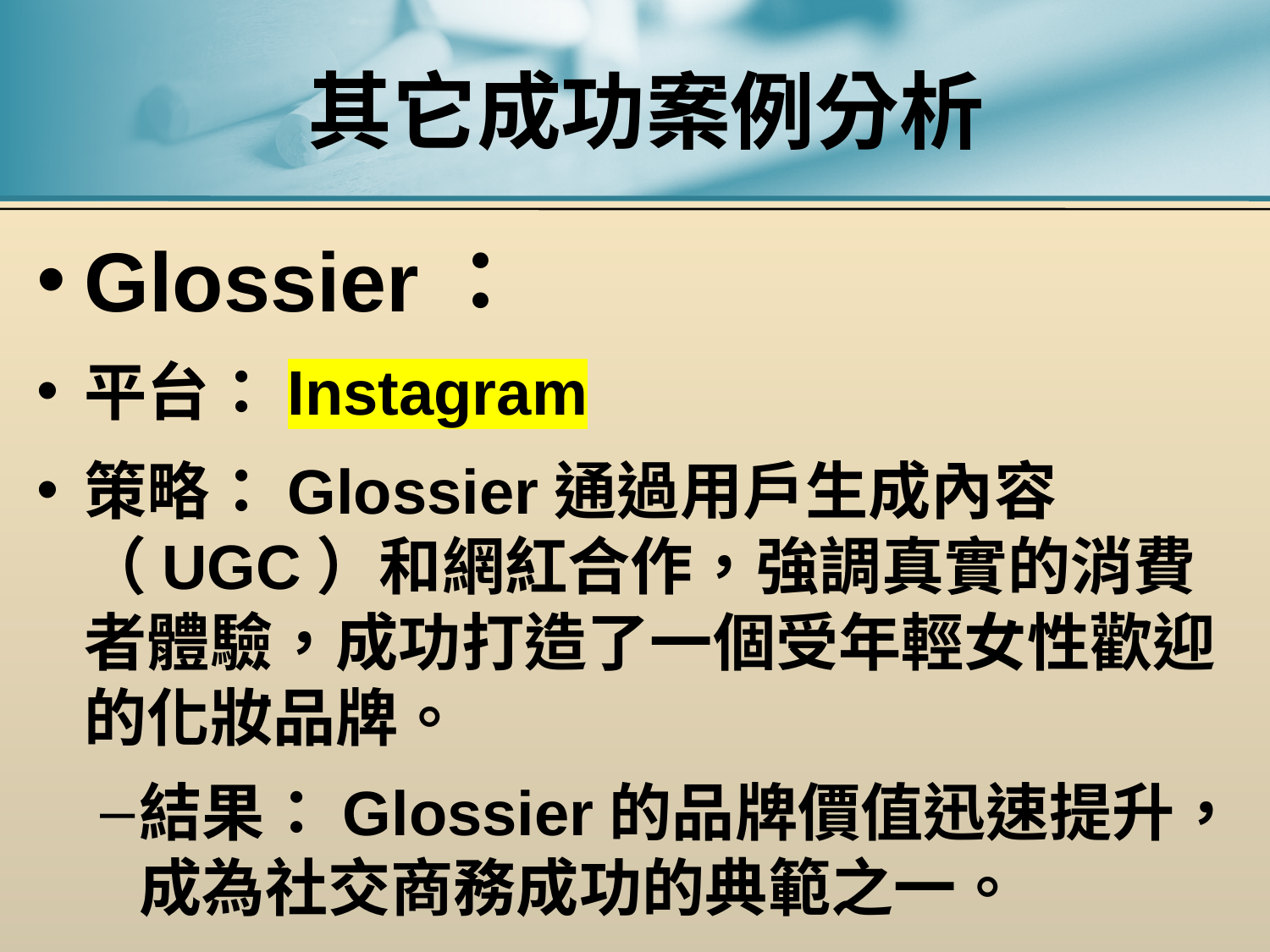

# 其它成功案例分析
Glossier：
平台：Instagram
策略：Glossier通過用戶生成內容（UGC）和網紅合作，強調真實的消費者體驗，成功打造了一個受年輕女性歡迎的化妝品牌。
結果：Glossier的品牌價值迅速提升，成為社交商務成功的典範之一。